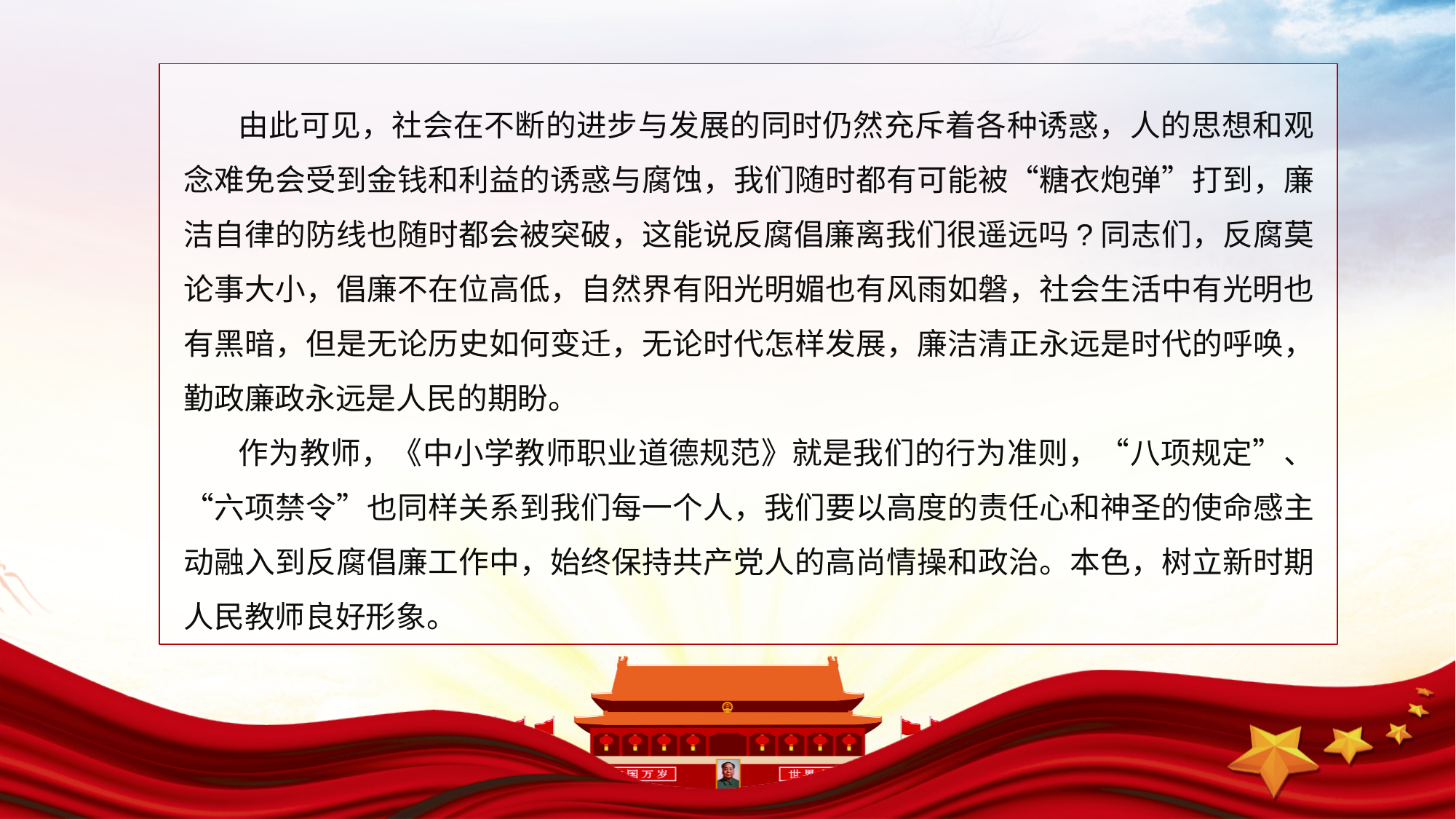

由此可见，社会在不断的进步与发展的同时仍然充斥着各种诱惑，人的思想和观念难免会受到金钱和利益的诱惑与腐蚀，我们随时都有可能被“糖衣炮弹”打到，廉洁自律的防线也随时都会被突破，这能说反腐倡廉离我们很遥远吗?同志们，反腐莫论事大小，倡廉不在位高低，自然界有阳光明媚也有风雨如磐，社会生活中有光明也有黑暗，但是无论历史如何变迁，无论时代怎样发展，廉洁清正永远是时代的呼唤，勤政廉政永远是人民的期盼。
作为教师，《中小学教师职业道德规范》就是我们的行为准则，“八项规定”、“六项禁令”也同样关系到我们每一个人，我们要以高度的责任心和神圣的使命感主动融入到反腐倡廉工作中，始终保持共产党人的高尚情操和政治。本色，树立新时期人民教师良好形象。